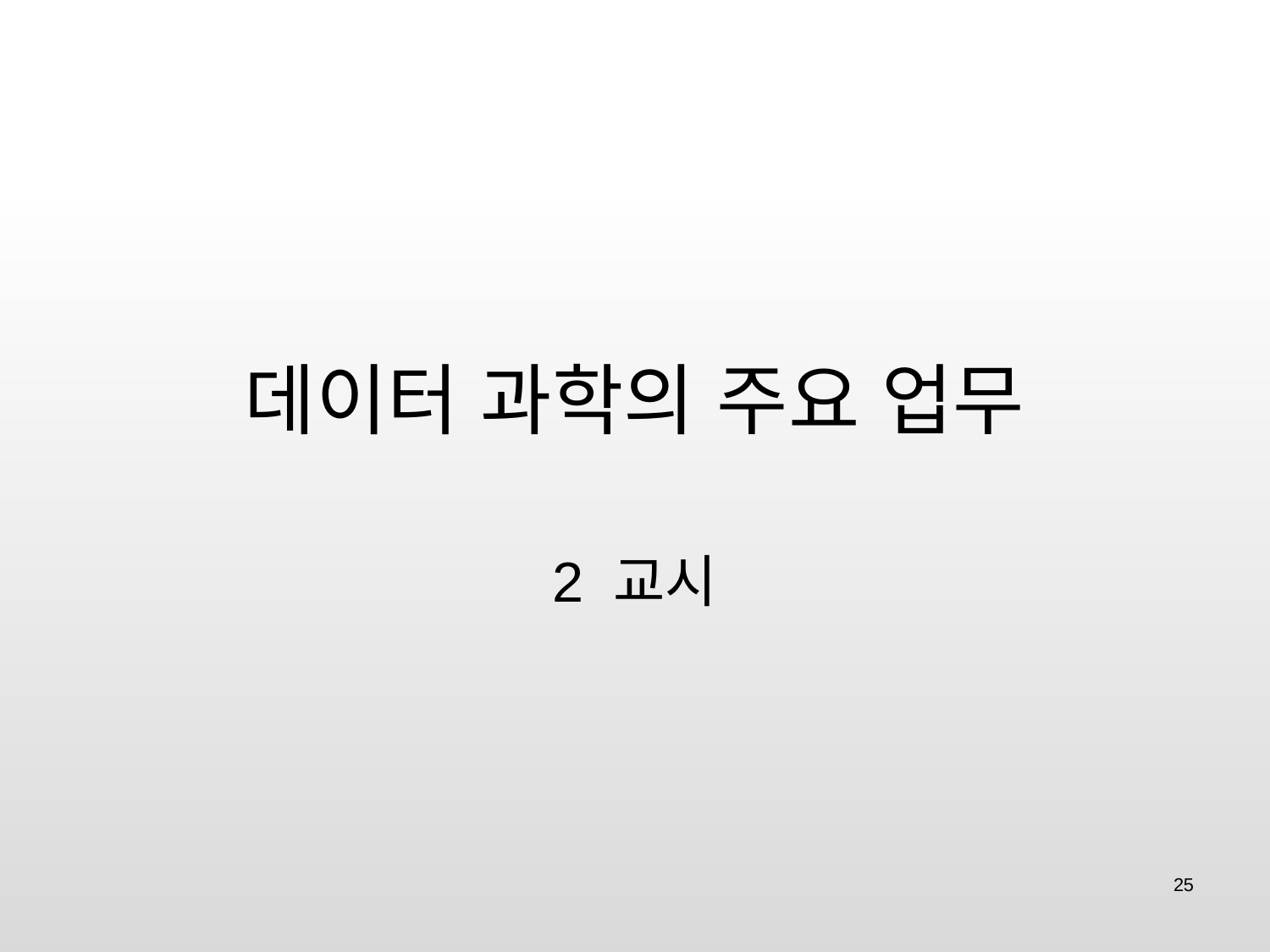

# 데이터 과학의 주요 업무
2 교시
25